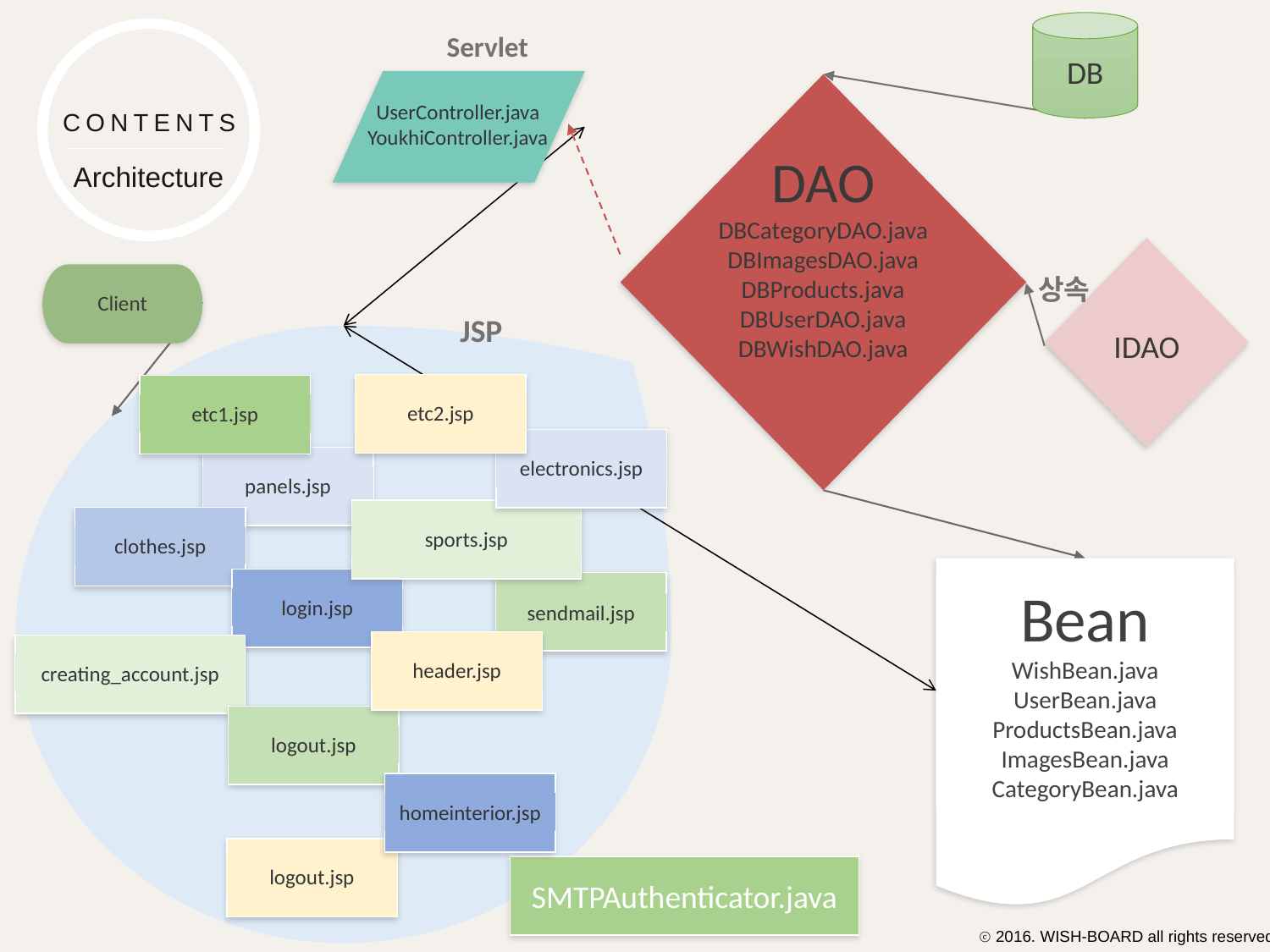

DB
Servlet

CONTENTS
Architecture

UserController.java
YoukhiController.java

DAO
DBCategoryDAO.java
DBImagesDAO.java
DBProducts.java
DBUserDAO.java
DBWishDAO.java

IDAO

Client
상속
JSP

etc2.jsp

etc1.jsp

electronics.jsp

panels.jsp

sports.jsp

clothes.jsp

Bean
WishBean.java
UserBean.java
ProductsBean.java
ImagesBean.java
CategoryBean.java

login.jsp

sendmail.jsp

header.jsp

creating_account.jsp

logout.jsp

homeinterior.jsp

logout.jsp
SMTPAuthenticator.java
ⓒ 2016. WISH-BOARD all rights reserved.